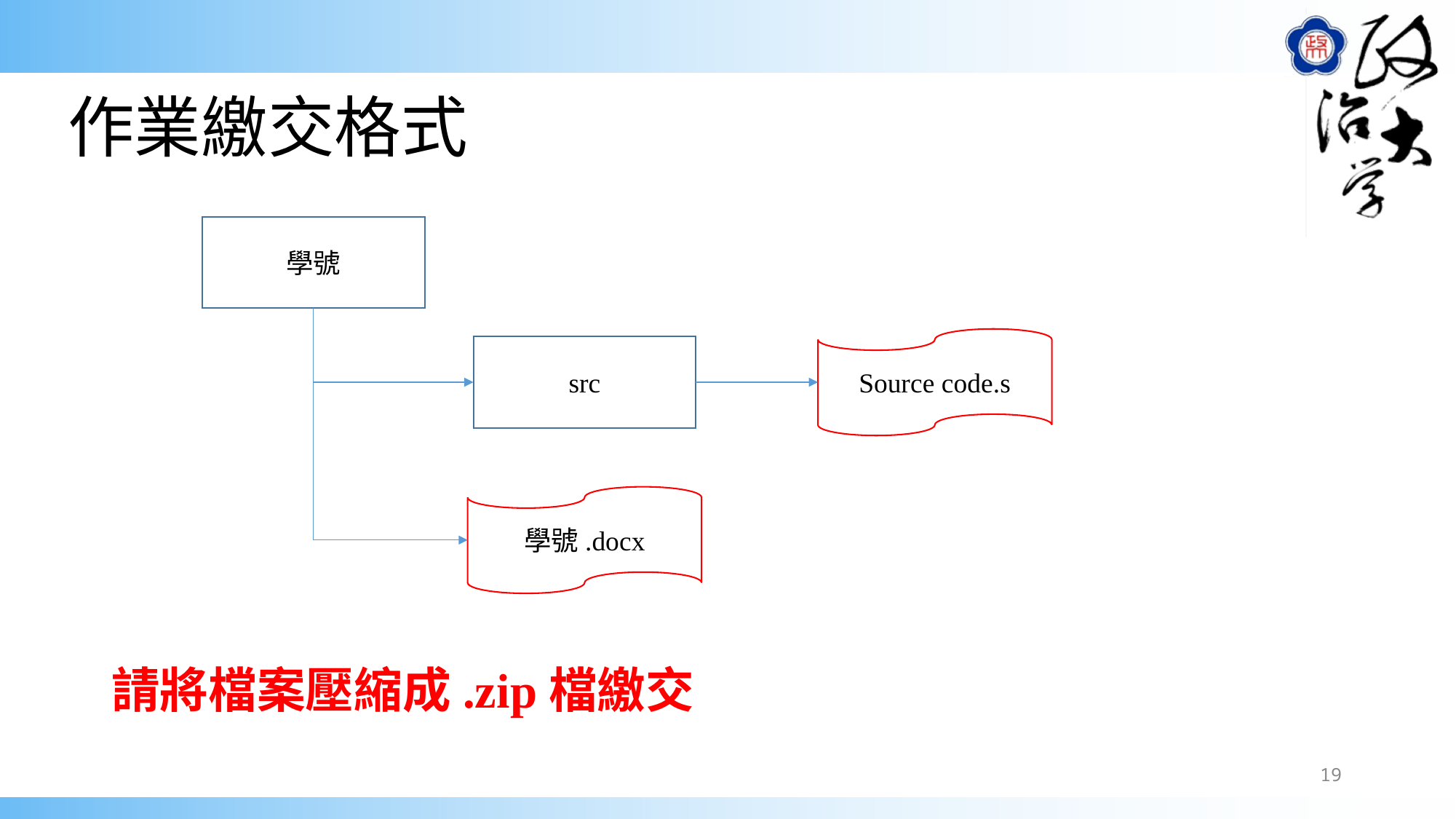

# 作業繳交格式
學號
Source code.s
src
學號.docx
請將檔案壓縮成.zip檔繳交